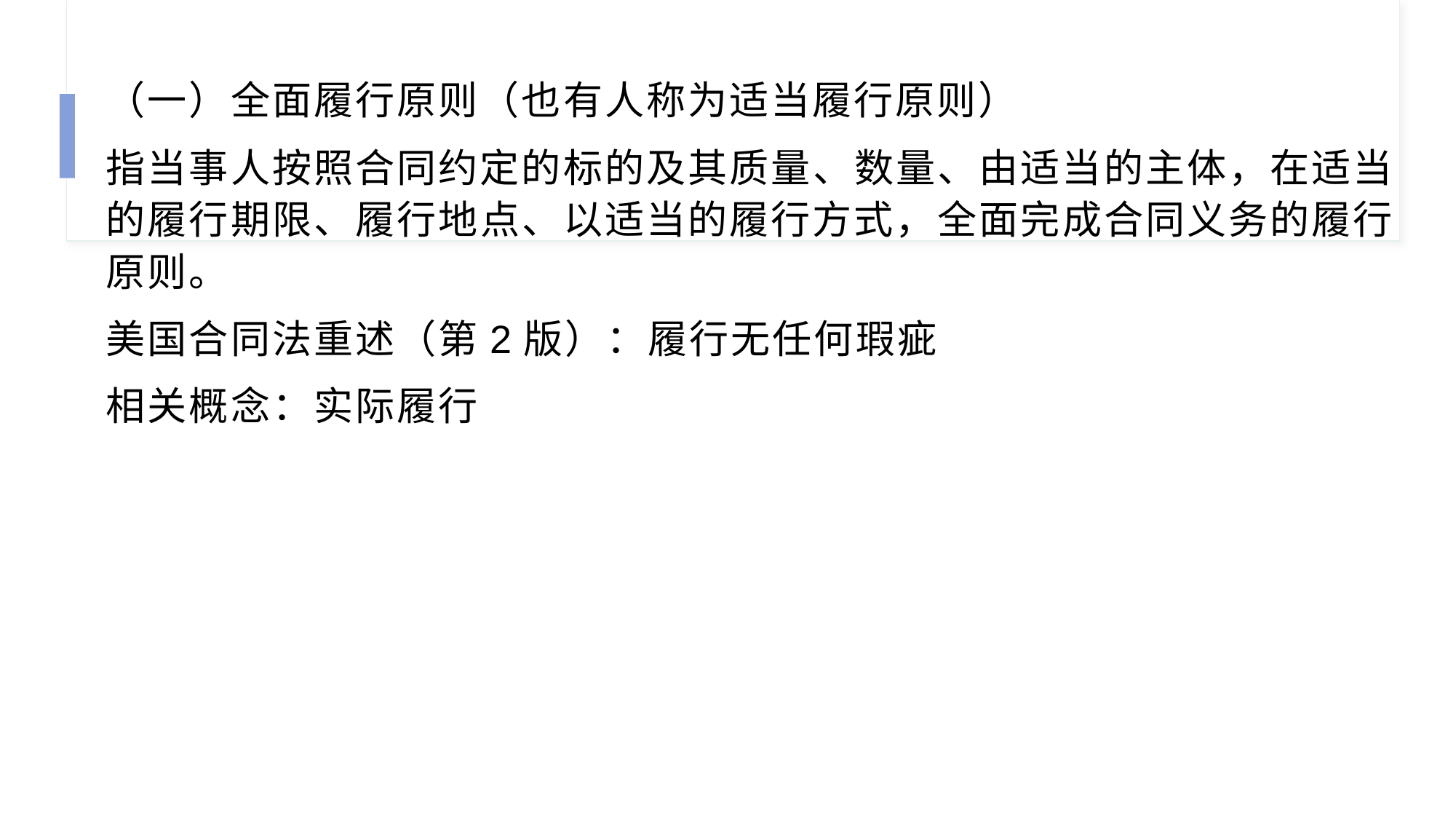

（一）全面履行原则（也有人称为适当履行原则）
指当事人按照合同约定的标的及其质量、数量、由适当的主体，在适当的履行期限、履行地点、以适当的履行方式，全面完成合同义务的履行原则。
美国合同法重述（第2版）：履行无任何瑕疵
相关概念：实际履行